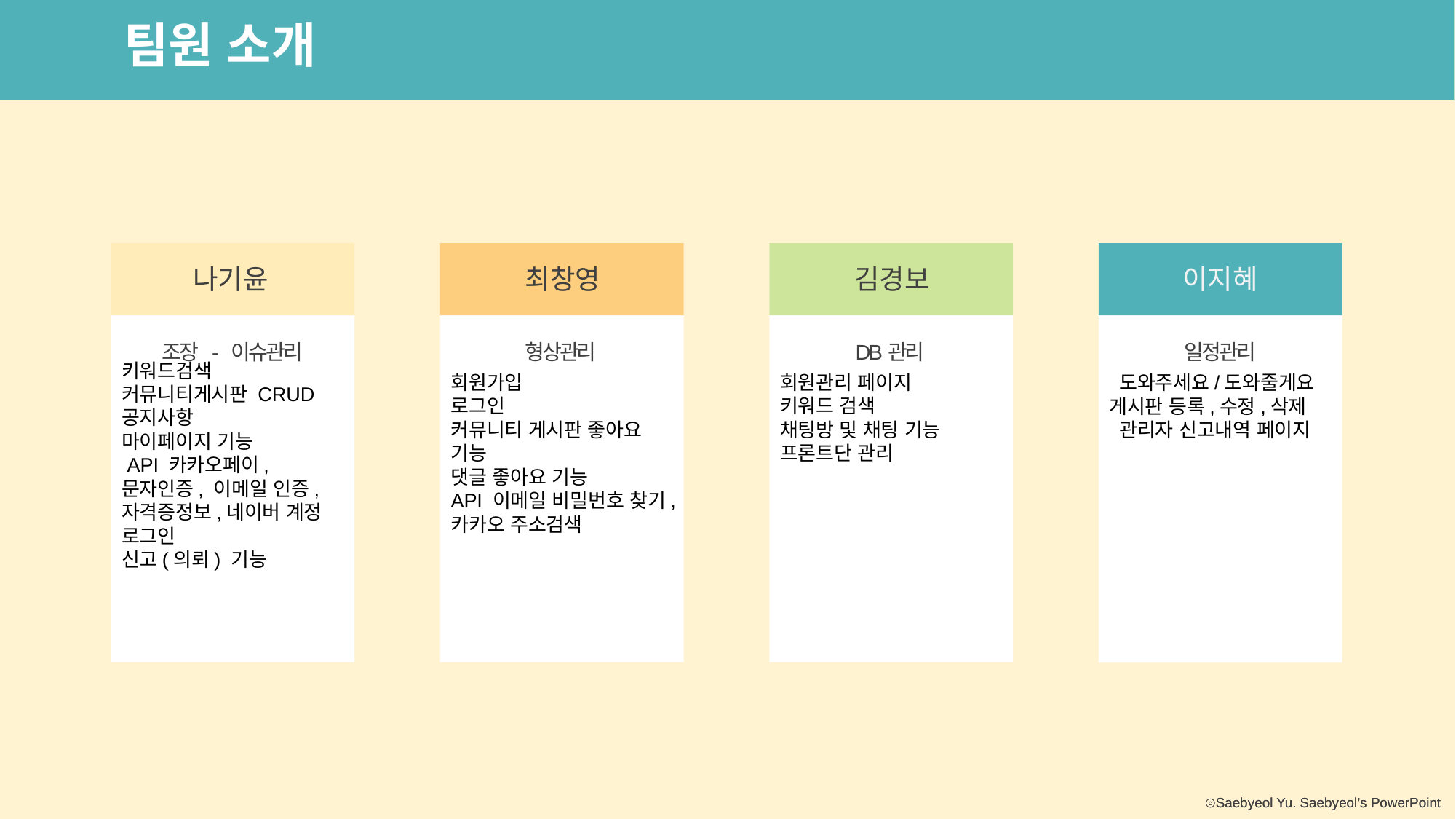

팀원 소개

키워드검색
커뮤니티게시판 CRUD
공지사항
마이페이지 기능
 API 카카오페이, 문자인증, 이메일 인증, 자격증정보,네이버 계정 로그인
신고(의뢰) 기능

회원가입
로그인
커뮤니티 게시판 좋아요 기능
댓글 좋아요 기능
API 이메일 비밀번호 찾기,
카카오 주소검색

회원관리 페이지
키워드 검색
채팅방 및 채팅 기능
프론트단 관리

 도와주세요/도와줄게요 게시판 등록,수정,삭제
 관리자 신고내역 페이지

나기윤
최창영
김경보
이지혜
조장  -  이슈관리
형상관리
DB관리
일정관리
ⓒSaebyeol Yu. Saebyeol’s PowerPoint